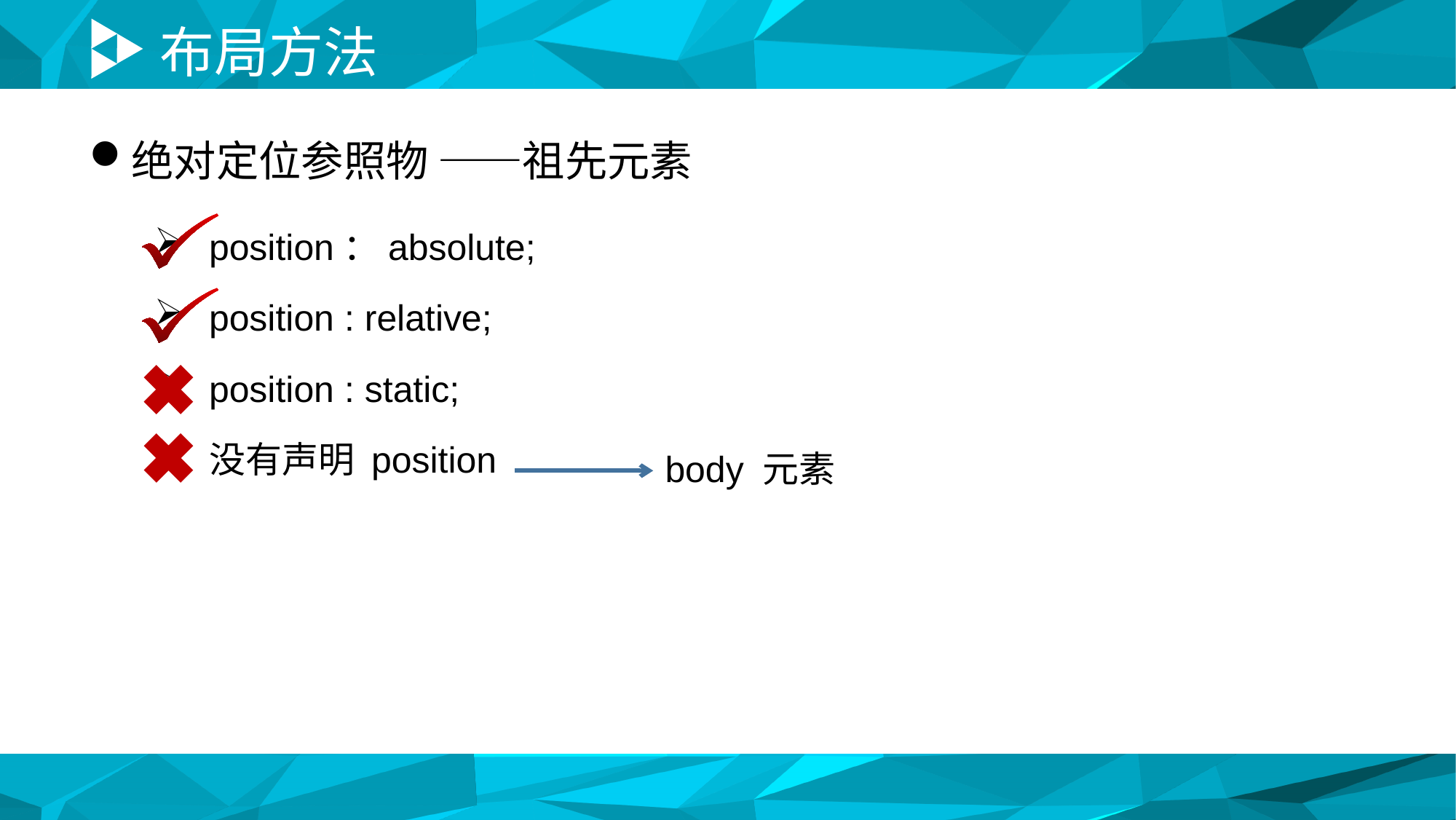

# 布局方法
绝对定位参照物 ——祖先元素

position：absolute;
position : relative;
position : static;
没有声明 position

body 元素